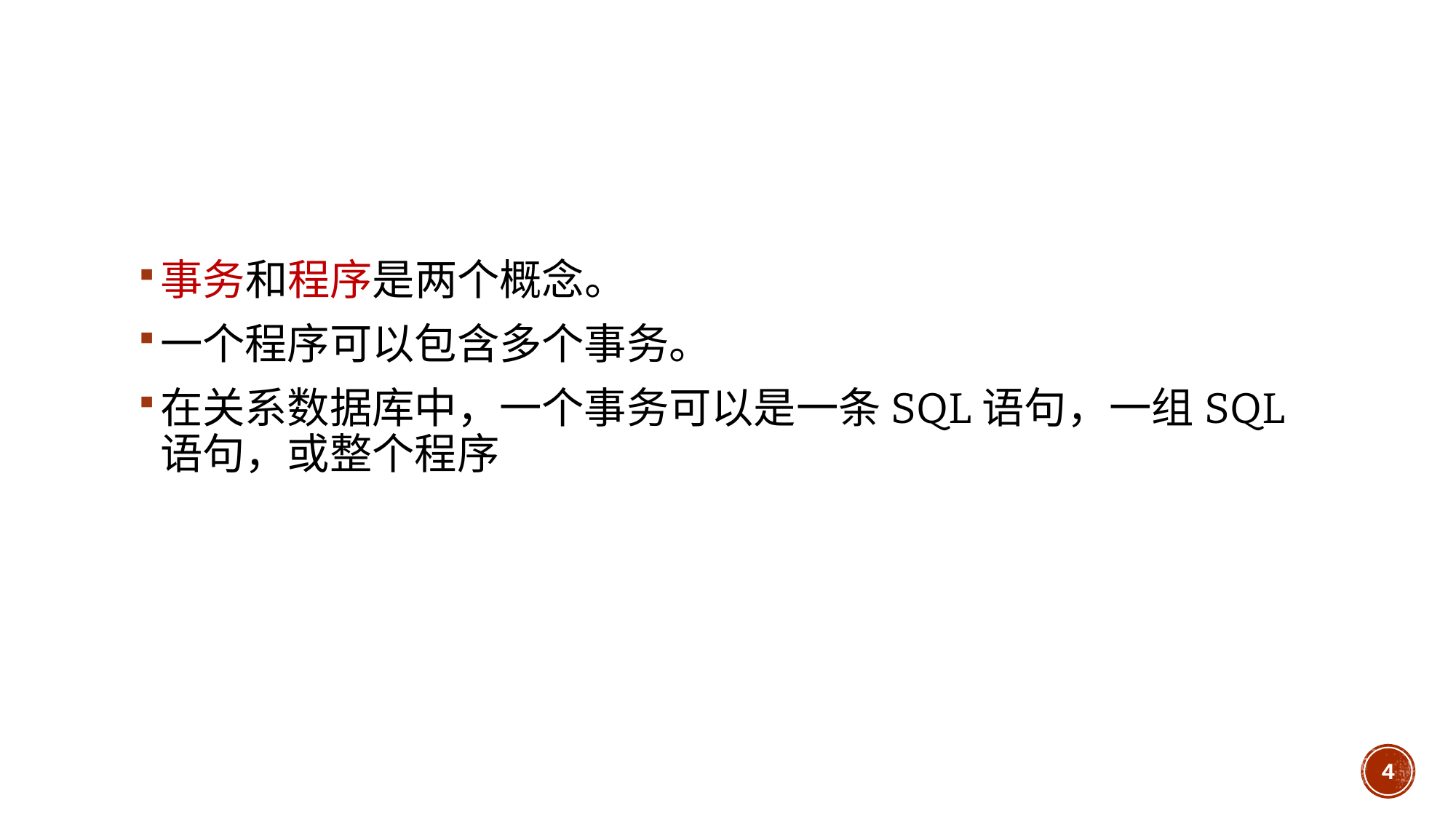

#
事务和程序是两个概念。
一个程序可以包含多个事务。
在关系数据库中，一个事务可以是一条SQL语句，一组SQL语句，或整个程序
4